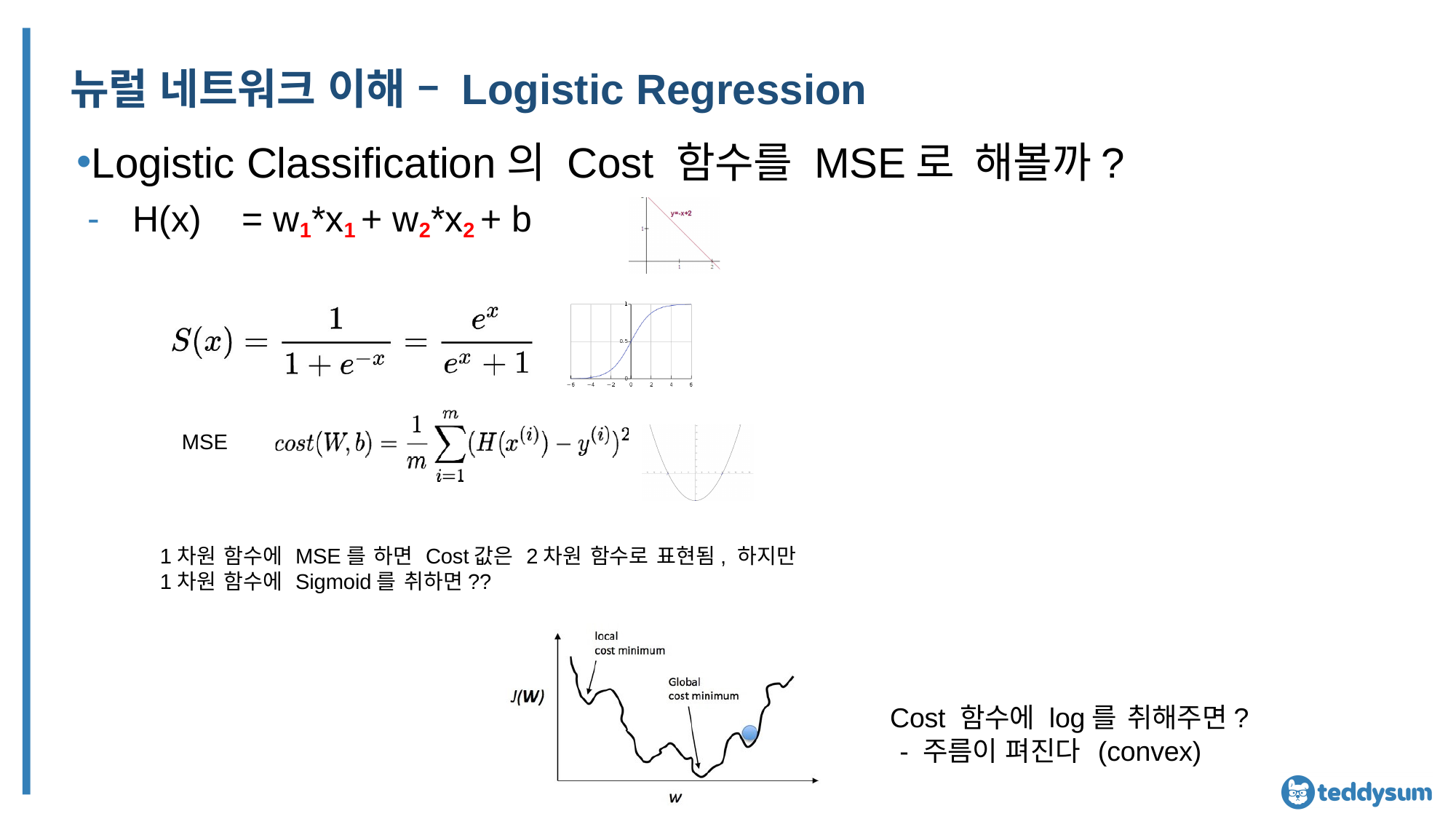

# 뉴럴 네트워크 이해 – Logistic Regression
Logistic Classification의 Cost 함수를 MSE로 해볼까?
H(x)	= w1*x1 + w2*x2 + b

MSE

1차원 함수에 MSE를 하면 Cost값은 2차원 함수로 표현됨, 하지만 1차원 함수에 Sigmoid를 취하면??

Cost 함수에 log를 취해주면?
- 주름이 펴진다 (convex)